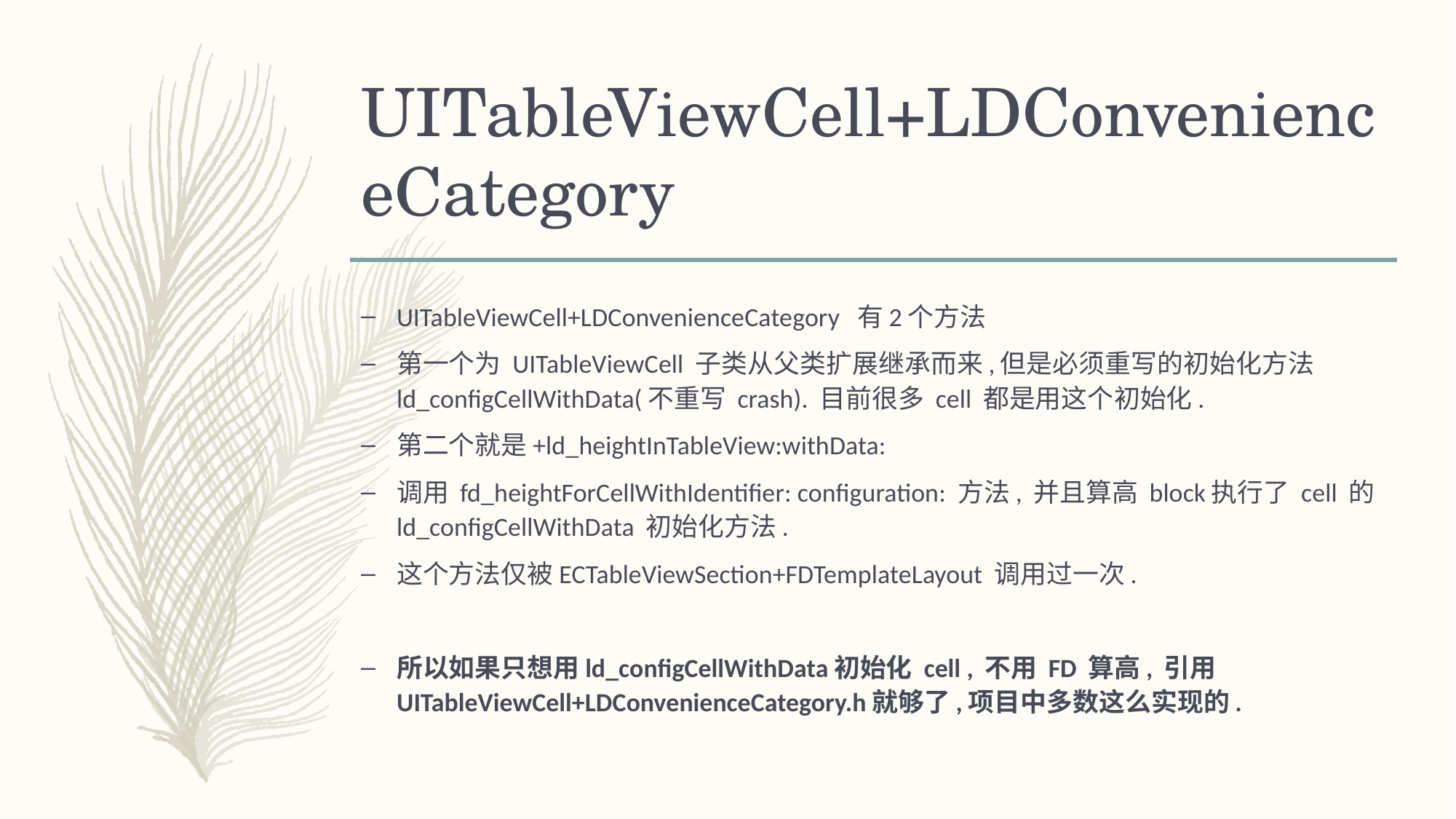

# UITableViewCell+LDConvenienceCategory
UITableViewCell+LDConvenienceCategory  有2个方法
第一个为 UITableViewCell 子类从父类扩展继承而来,但是必须重写的初始化方法ld_configCellWithData(不重写 crash). 目前很多 cell 都是用这个初始化.
第二个就是+ld_heightInTableView:withData:
调用 fd_heightForCellWithIdentifier: configuration: 方法, 并且算高 block执行了 cell 的ld_configCellWithData 初始化方法.
这个方法仅被ECTableViewSection+FDTemplateLayout 调用过一次.

所以如果只想用ld_configCellWithData初始化 cell , 不用 FD 算高, 引用 UITableViewCell+LDConvenienceCategory.h就够了,项目中多数这么实现的.